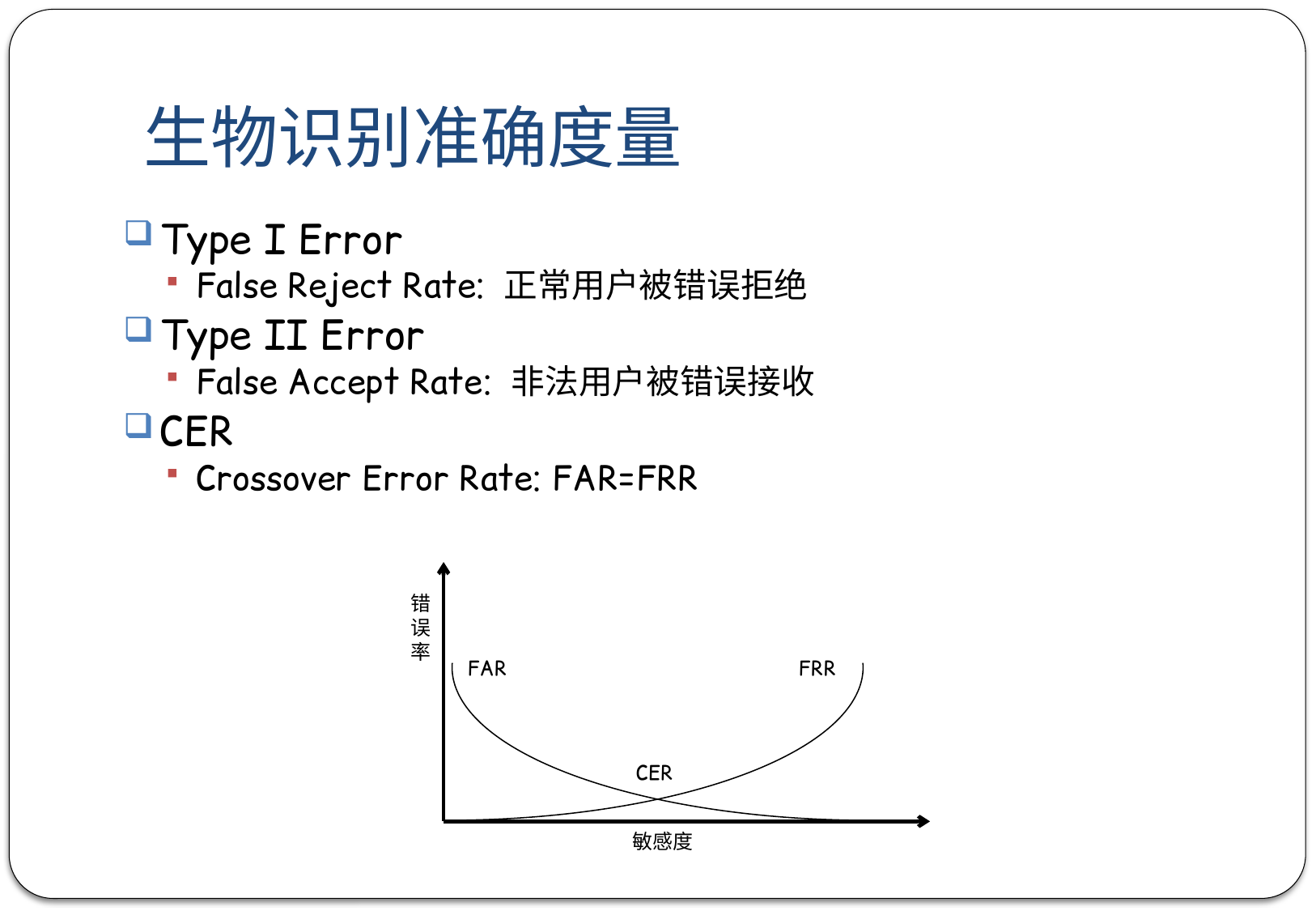

# 生物识别准确度量
Type I Error
False Reject Rate: 正常用户被错误拒绝
Type II Error
False Accept Rate: 非法用户被错误接收
CER
Crossover Error Rate: FAR=FRR

错误率
FAR
FRR
CER
敏感度